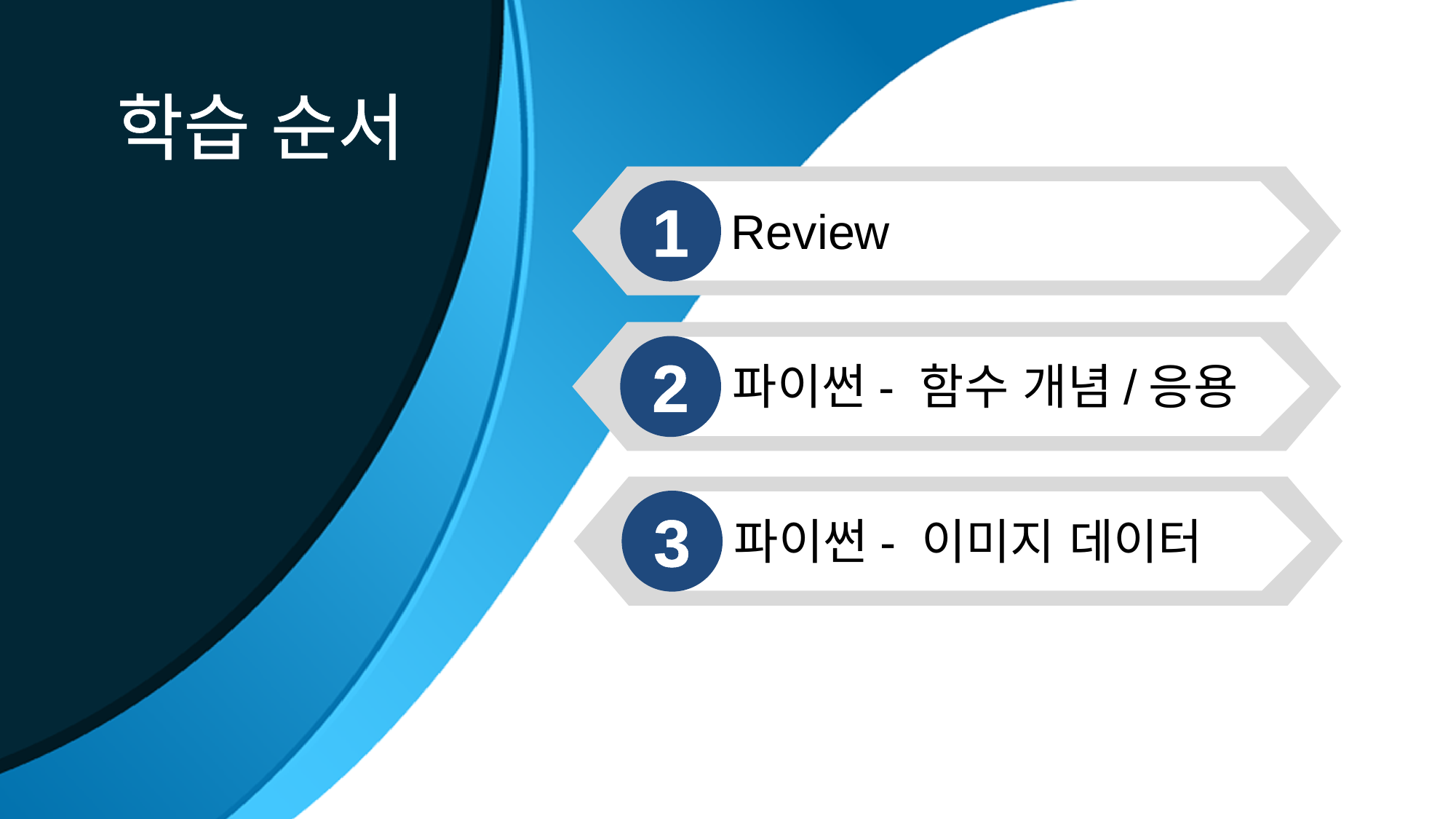

학습 순서

1
Review

2
파이썬- 함수 개념/응용

3
파이썬- 이미지 데이터